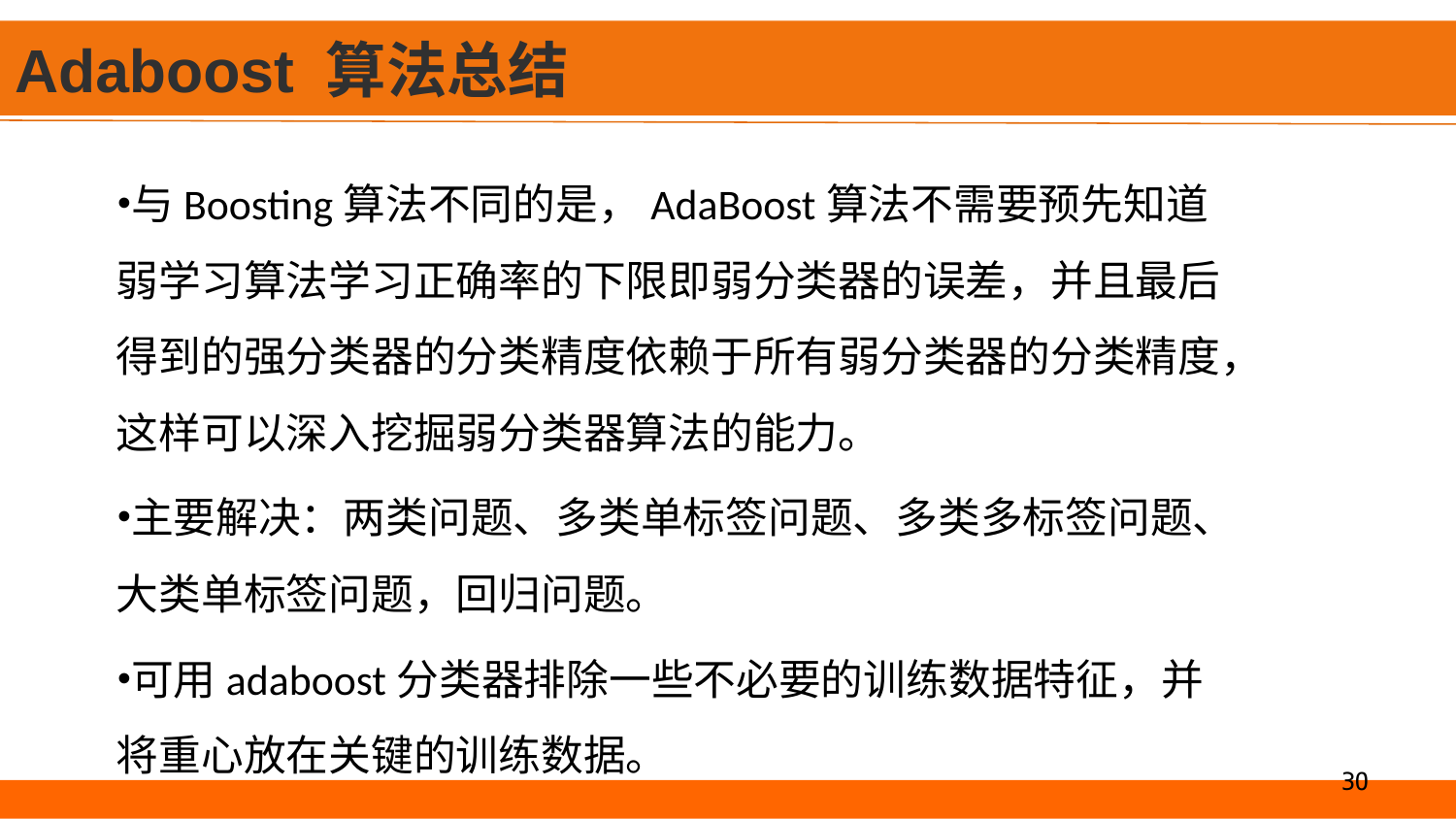

# Adaboost 算法总结
与Boosting算法不同的是，AdaBoost算法不需要预先知道弱学习算法学习正确率的下限即弱分类器的误差，并且最后得到的强分类器的分类精度依赖于所有弱分类器的分类精度，这样可以深入挖掘弱分类器算法的能力。
主要解决：两类问题、多类单标签问题、多类多标签问题、大类单标签问题，回归问题。
可用adaboost分类器排除一些不必要的训练数据特征，并将重心放在关键的训练数据。

30